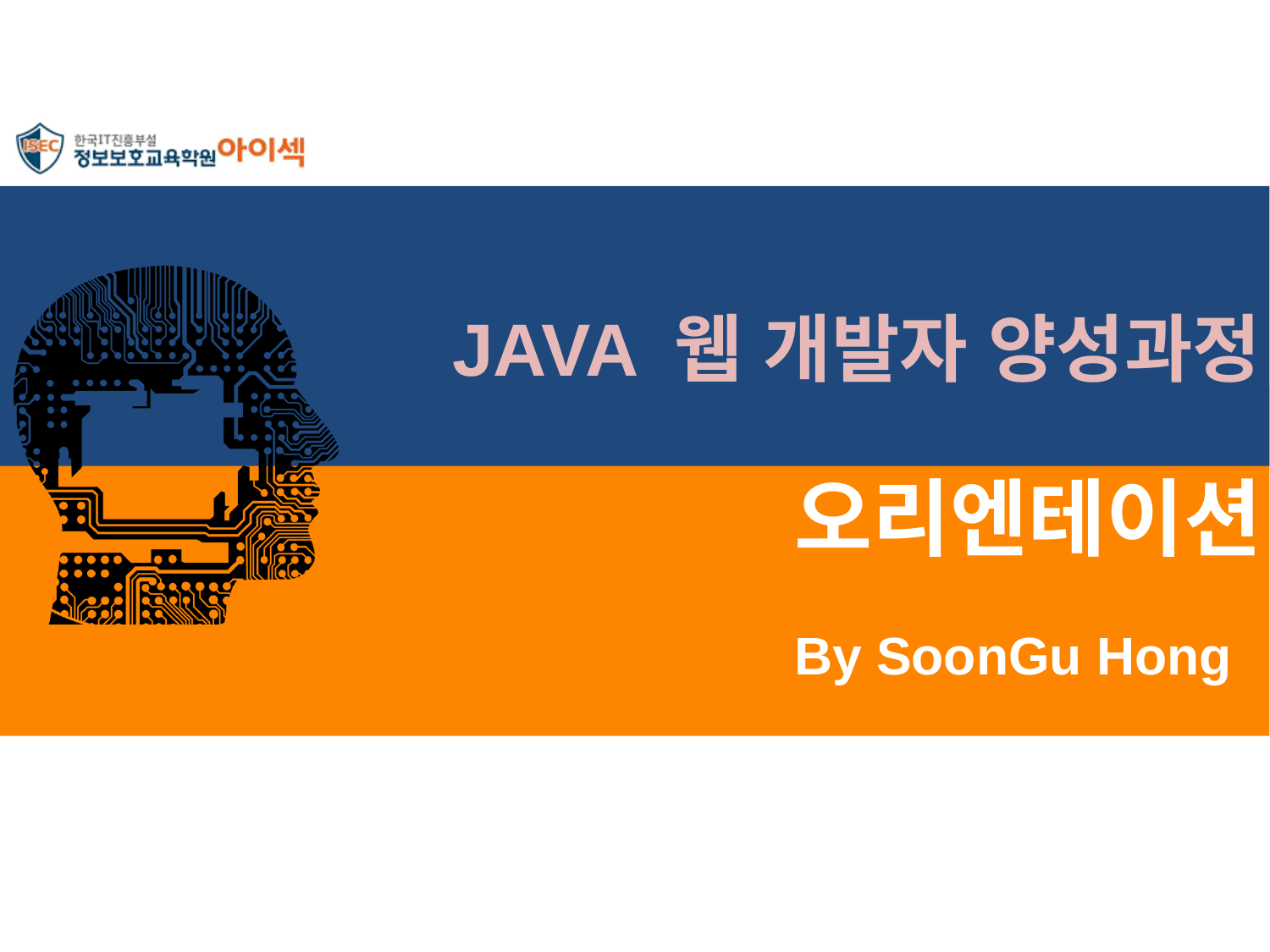

JAVA 웹 개발자 양성과정
# 오리엔테이션
By SoonGu Hong